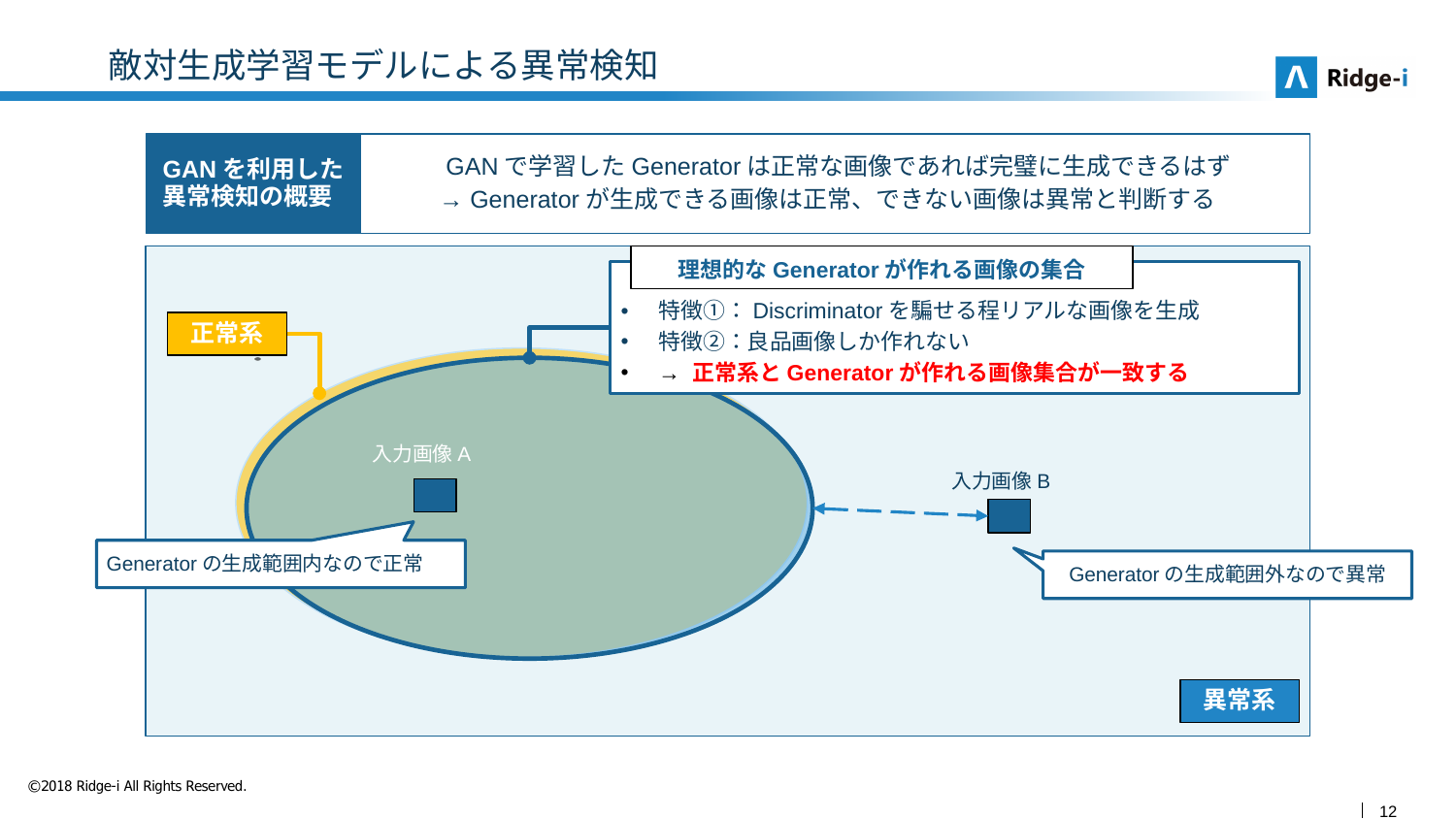

# 敵対生成学習モデルによる異常検知
 GANで学習したGeneratorは正常な画像であれば完璧に生成できるはず
→ Generatorが生成できる画像は正常、できない画像は異常と判断する
GANを利用した異常検知の概要

理想的なGeneratorが作れる画像の集合

特徴①：Discriminatorを騙せる程リアルな画像を生成
特徴②：良品画像しか作れない
→ 正常系とGeneratorが作れる画像集合が一致する
正常系

入力画像A
入力画像B

Generatorの生成範囲内なので正常
Generatorの生成範囲外なので異常
異常系